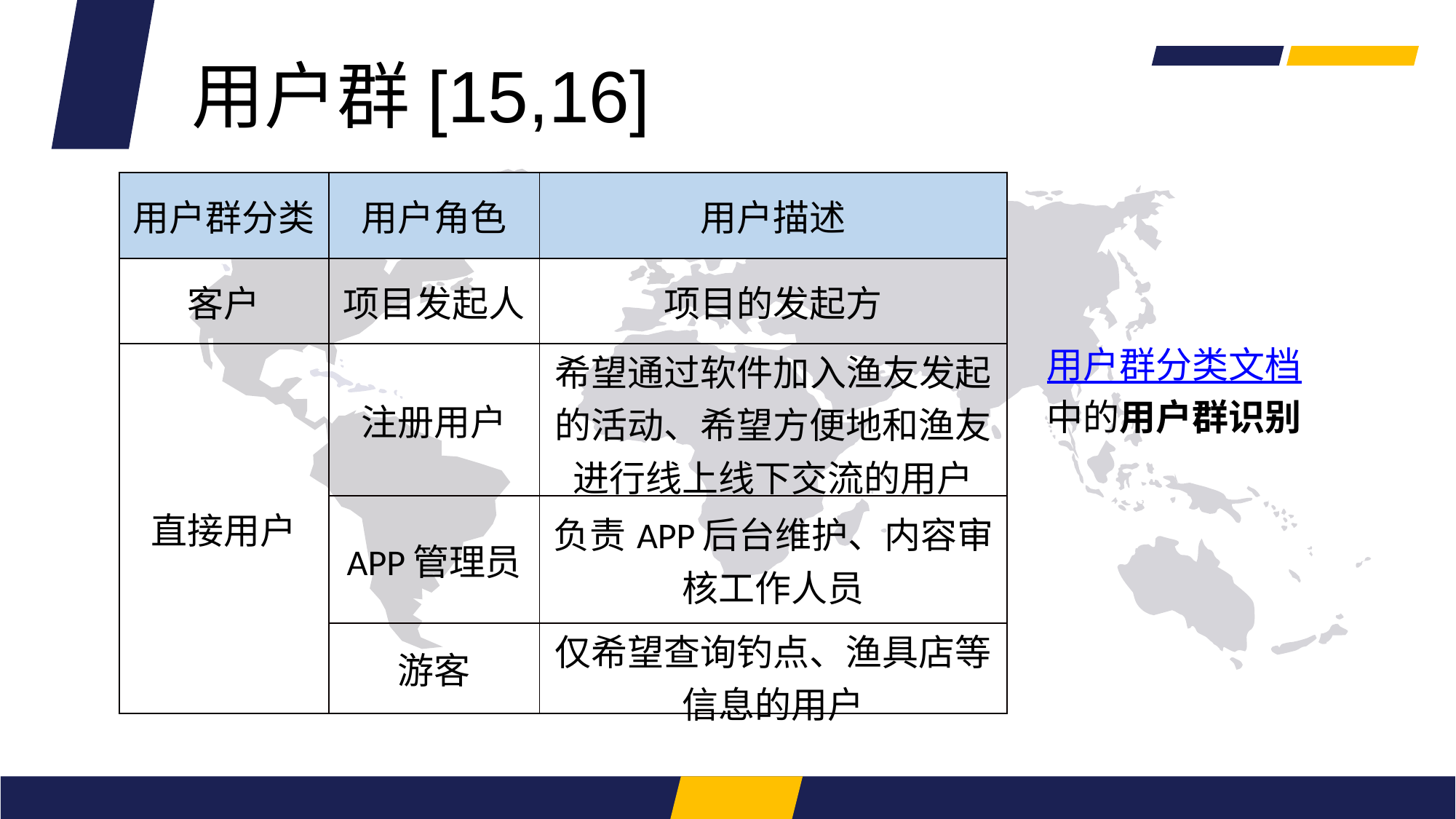

用户群[15,16]

| 用户群分类 | 用户角色 | 用户描述 |
| --- | --- | --- |
| 客户 | 项目发起人 | 项目的发起方 |
| 直接用户 | 注册用户 | 希望通过软件加入渔友发起的活动、希望方便地和渔友进行线上线下交流的用户 |
|  | APP管理员 | 负责APP后台维护、内容审核工作人员 |
|  | 游客 | 仅希望查询钓点、渔具店等信息的用户 |
用户群分类文档中的用户群识别